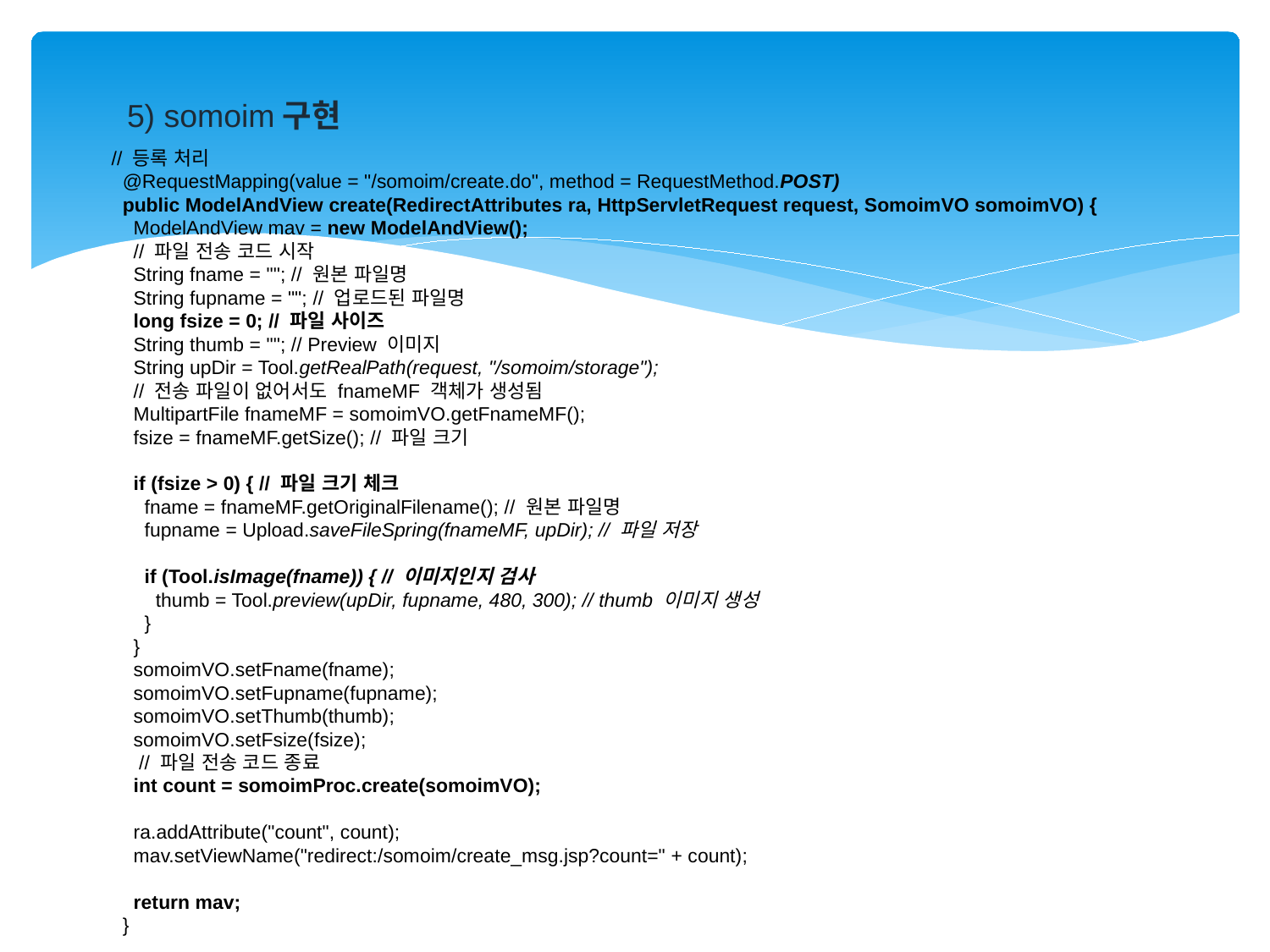

5) somoim구현
// 등록 처리
  @RequestMapping(value = "/somoim/create.do", method = RequestMethod.POST)
  public ModelAndView create(RedirectAttributes ra, HttpServletRequest request, SomoimVO somoimVO) {
    ModelAndView mav = new ModelAndView();
    // 파일 전송 코드 시작
    String fname = ""; // 원본 파일명
    String fupname = ""; // 업로드된 파일명
    long fsize = 0; // 파일 사이즈
    String thumb = ""; // Preview 이미지
    String upDir = Tool.getRealPath(request, "/somoim/storage");
    // 전송 파일이 없어서도 fnameMF 객체가 생성됨
    MultipartFile fnameMF = somoimVO.getFnameMF();
    fsize = fnameMF.getSize(); // 파일 크기

    if (fsize > 0) { // 파일 크기 체크
      fname = fnameMF.getOriginalFilename(); // 원본 파일명
      fupname = Upload.saveFileSpring(fnameMF, upDir); // 파일 저장

      if (Tool.isImage(fname)) { // 이미지인지 검사
        thumb = Tool.preview(upDir, fupname, 480, 300); // thumb 이미지 생성
      }
    }
    somoimVO.setFname(fname);
    somoimVO.setFupname(fupname);
    somoimVO.setThumb(thumb);
    somoimVO.setFsize(fsize);
     // 파일 전송 코드 종료
    int count = somoimProc.create(somoimVO);

    ra.addAttribute("count", count);
    mav.setViewName("redirect:/somoim/create_msg.jsp?count=" + count);

    return mav;
  }